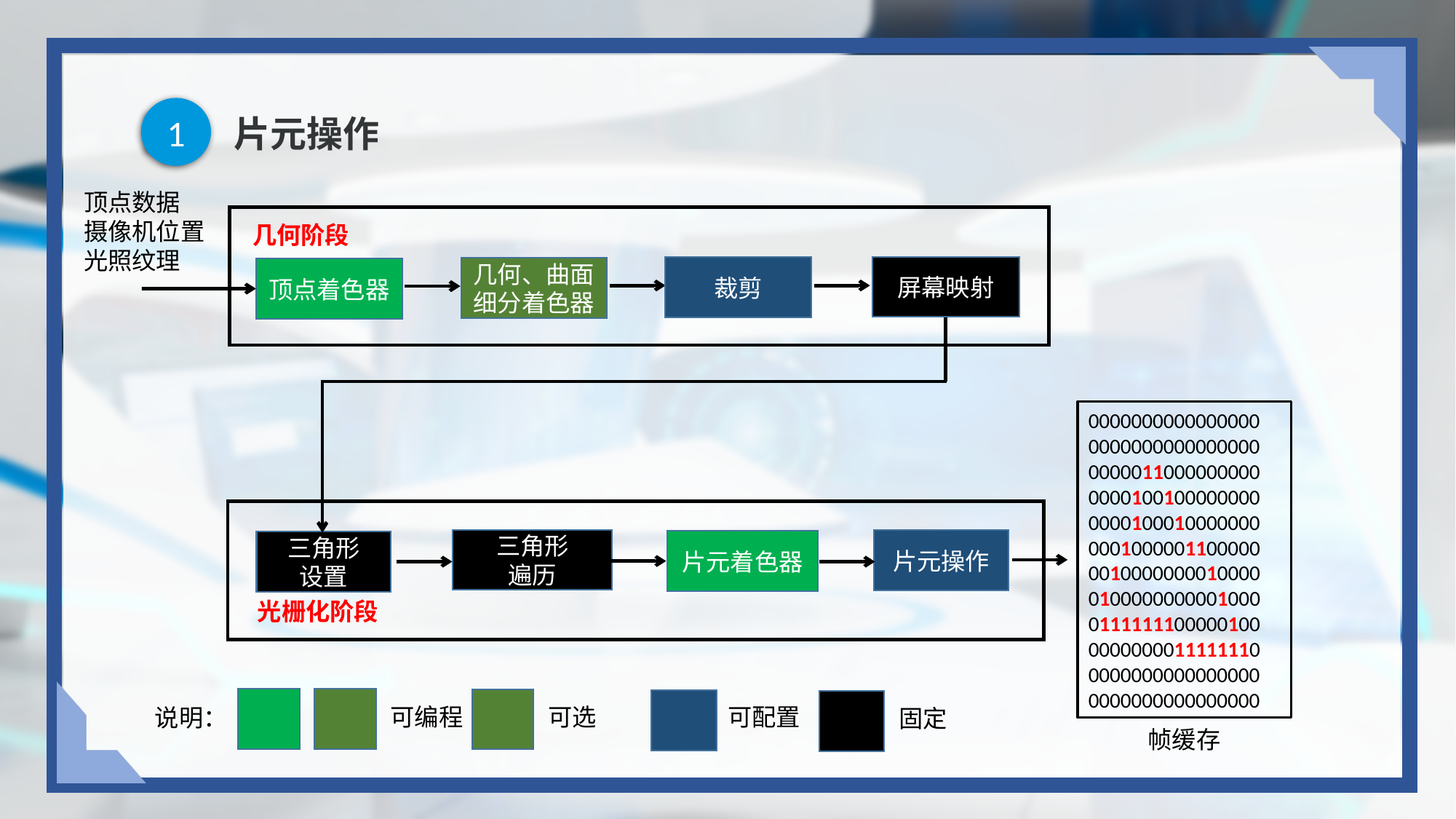

1
# 片元操作
顶点数据
摄像机位置
光照纹理

几何阶段
屏幕映射
裁剪
几何、曲面细分着色器
顶点着色器
0000000000000000
0000000000000000
0000011000000000
0000100100000000
0000100010000000
0001000001100000
0010000000010000
0100000000001000
0111111100000100
0000000011111110
0000000000000000
0000000000000000

三角形
遍历
片元操作
片元着色器
三角形
设置
光栅化阶段

可编程
可选
可配置
说明：
固定
帧缓存